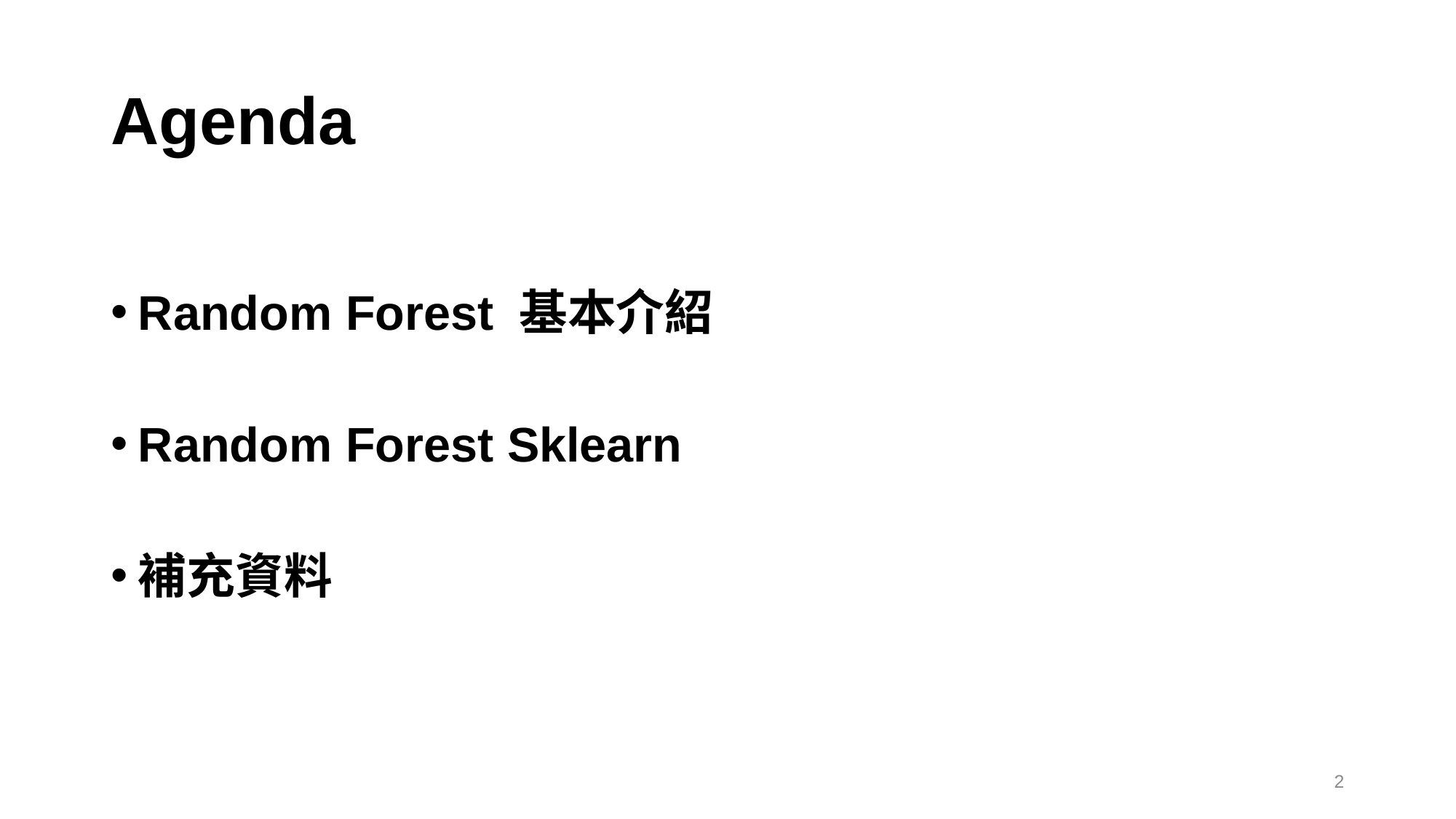

# Agenda
Random Forest 基本介紹
Random Forest Sklearn
補充資料
2